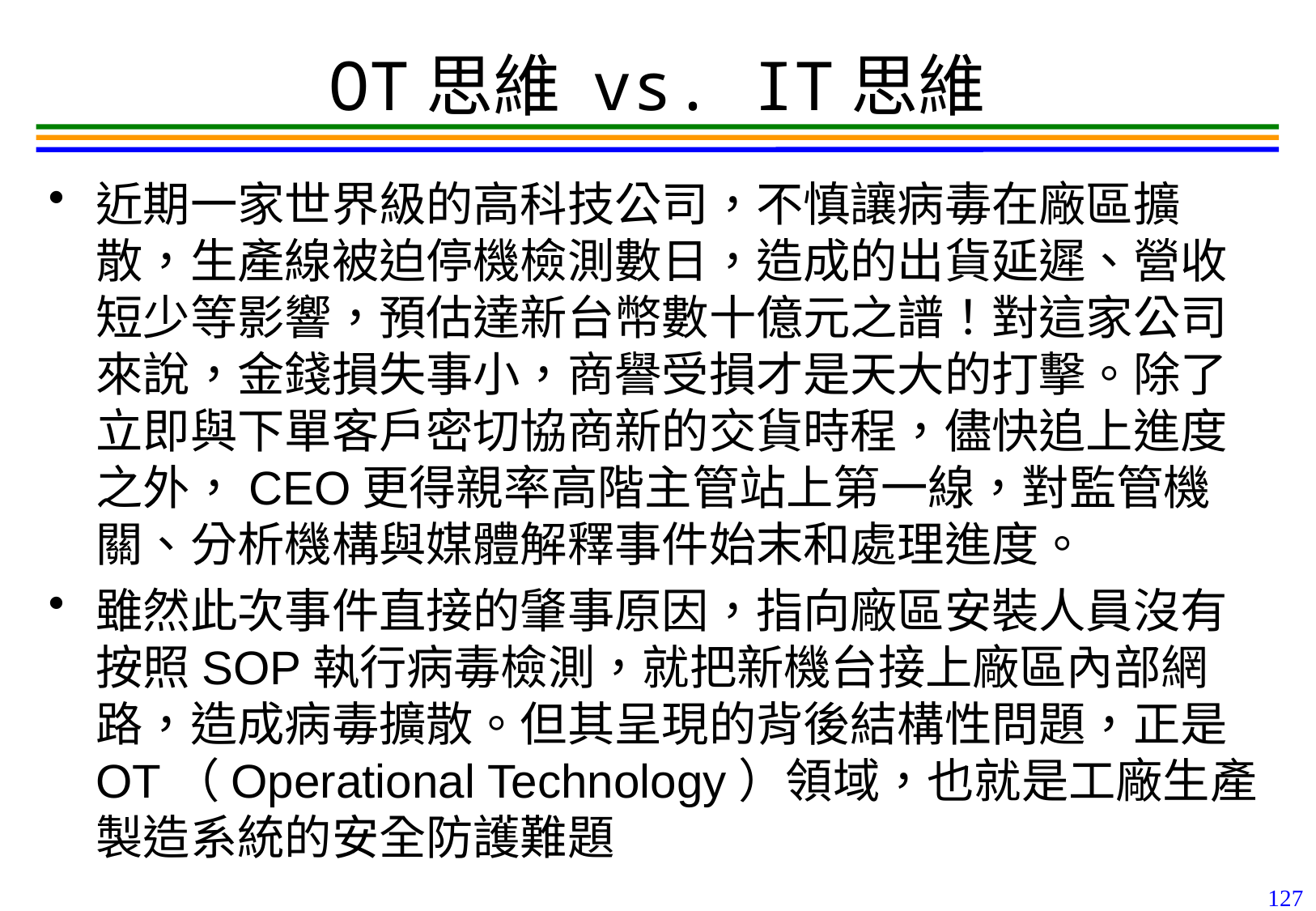

127
# OT思維 vs. IT思維
近期一家世界級的高科技公司，不慎讓病毒在廠區擴散，生產線被迫停機檢測數日，造成的出貨延遲、營收短少等影響，預估達新台幣數十億元之譜！對這家公司來說，金錢損失事小，商譽受損才是天大的打擊。除了立即與下單客戶密切協商新的交貨時程，儘快追上進度之外，CEO更得親率高階主管站上第一線，對監管機關、分析機構與媒體解釋事件始末和處理進度。
雖然此次事件直接的肇事原因，指向廠區安裝人員沒有按照SOP執行病毒檢測，就把新機台接上廠區內部網路，造成病毒擴散。但其呈現的背後結構性問題，正是OT（Operational Technology）領域，也就是工廠生產製造系統的安全防護難題